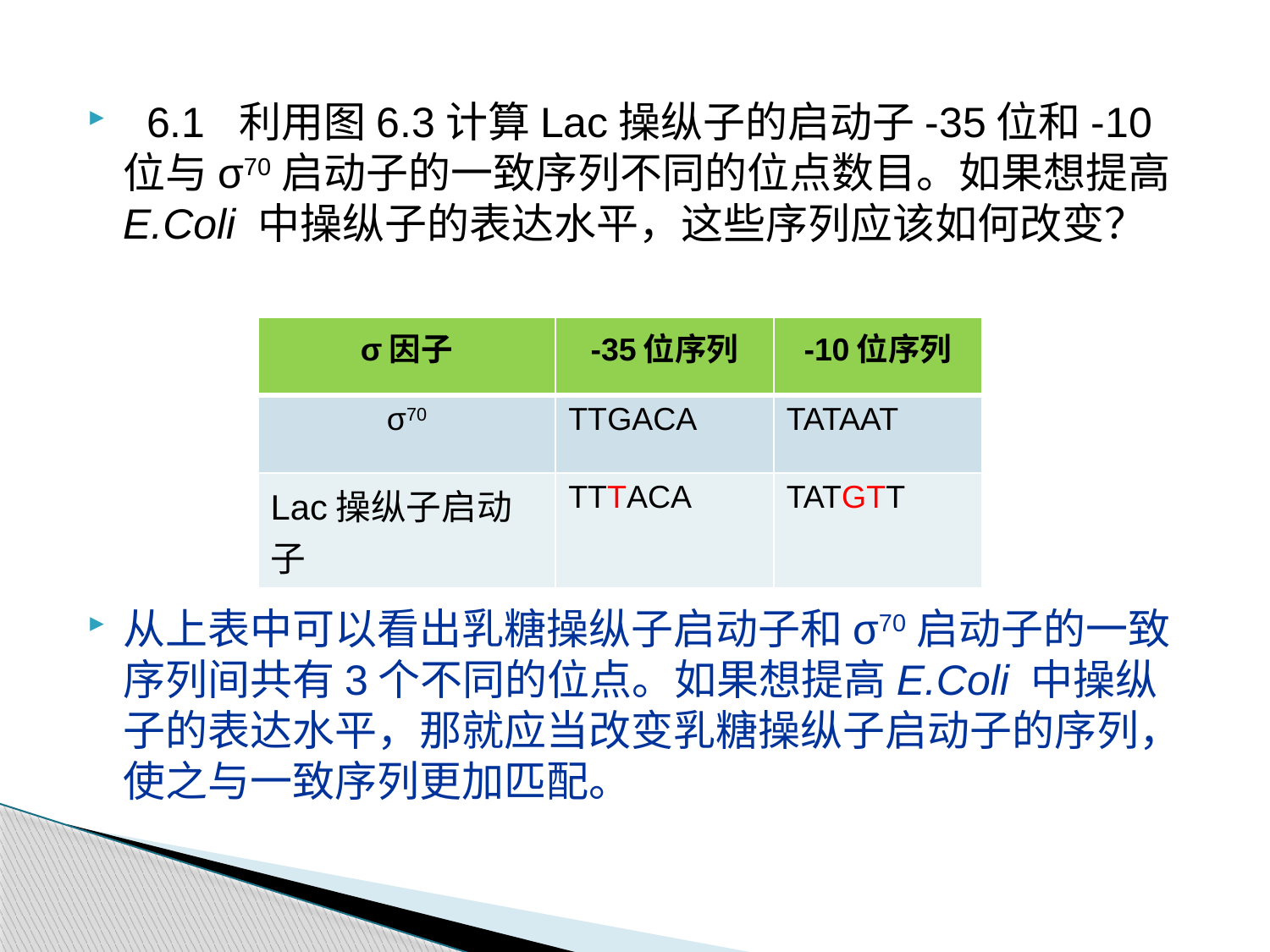

6.1  利用图6.3计算Lac操纵子的启动子-35位和-10位与σ70启动子的一致序列不同的位点数目。如果想提高E.Coli 中操纵子的表达水平，这些序列应该如何改变？

从上表中可以看出乳糖操纵子启动子和σ70启动子的一致序列间共有3个不同的位点。如果想提高E.Coli 中操纵子的表达水平，那就应当改变乳糖操纵子启动子的序列，使之与一致序列更加匹配。
| σ因子 | -35位序列 | -10位序列 |
| --- | --- | --- |
| σ70 | TTGACA | TATAAT |
| Lac操纵子启动子 | TTTACA | TATGTT |